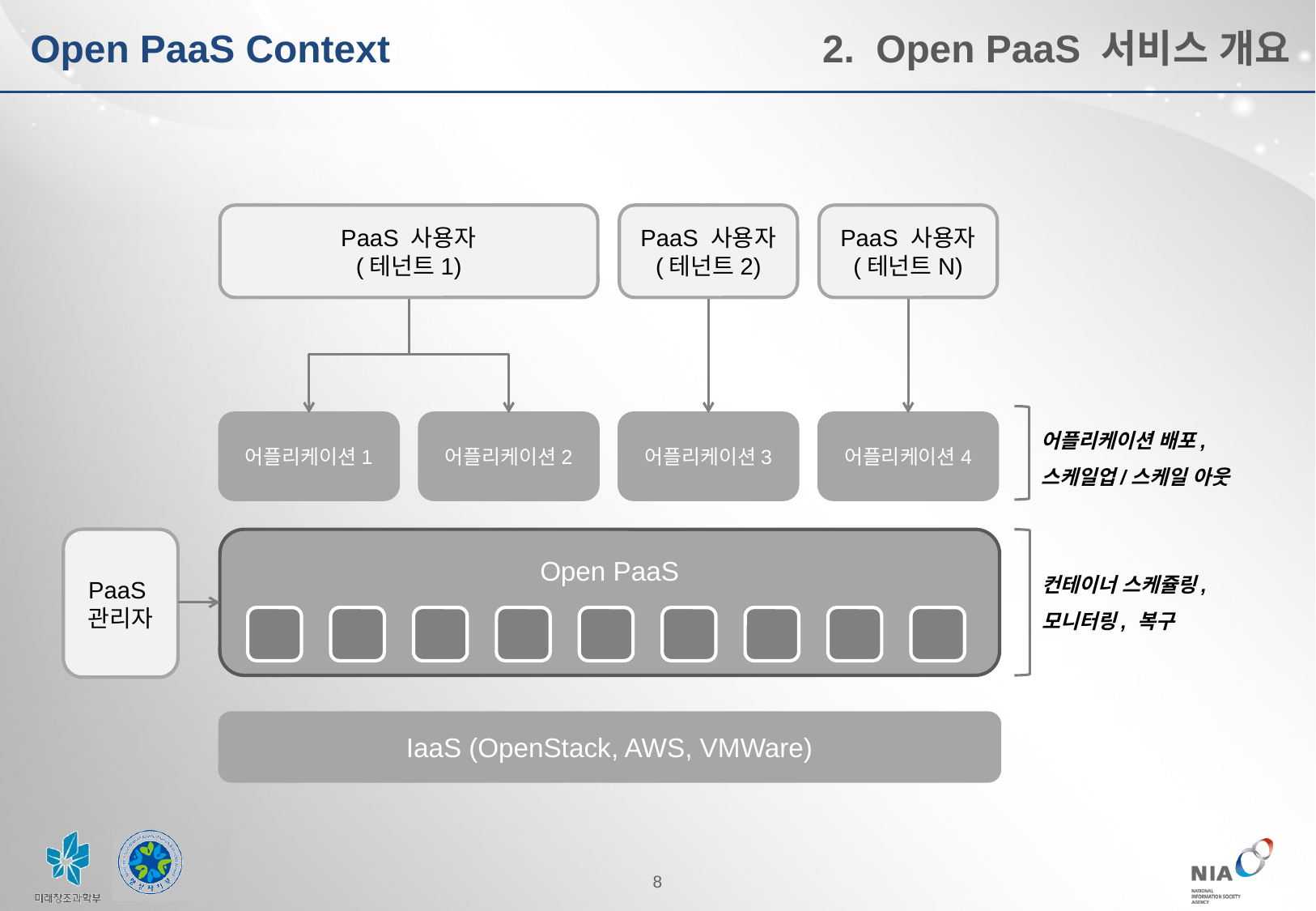

Open PaaS Context
2.  Open PaaS 서비스 개요
PaaS 사용자
(테넌트1)
PaaS 사용자
(테넌트2)
PaaS 사용자
(테넌트N)
어플리케이션1
어플리케이션2
어플리케이션3
어플리케이션4
PaaS
관리자
Open PaaS

IaaS (OpenStack, AWS, VMWare)

어플리케이션 배포,
스케일업/스케일 아웃

컨테이너 스케쥴링,
모니터링, 복구